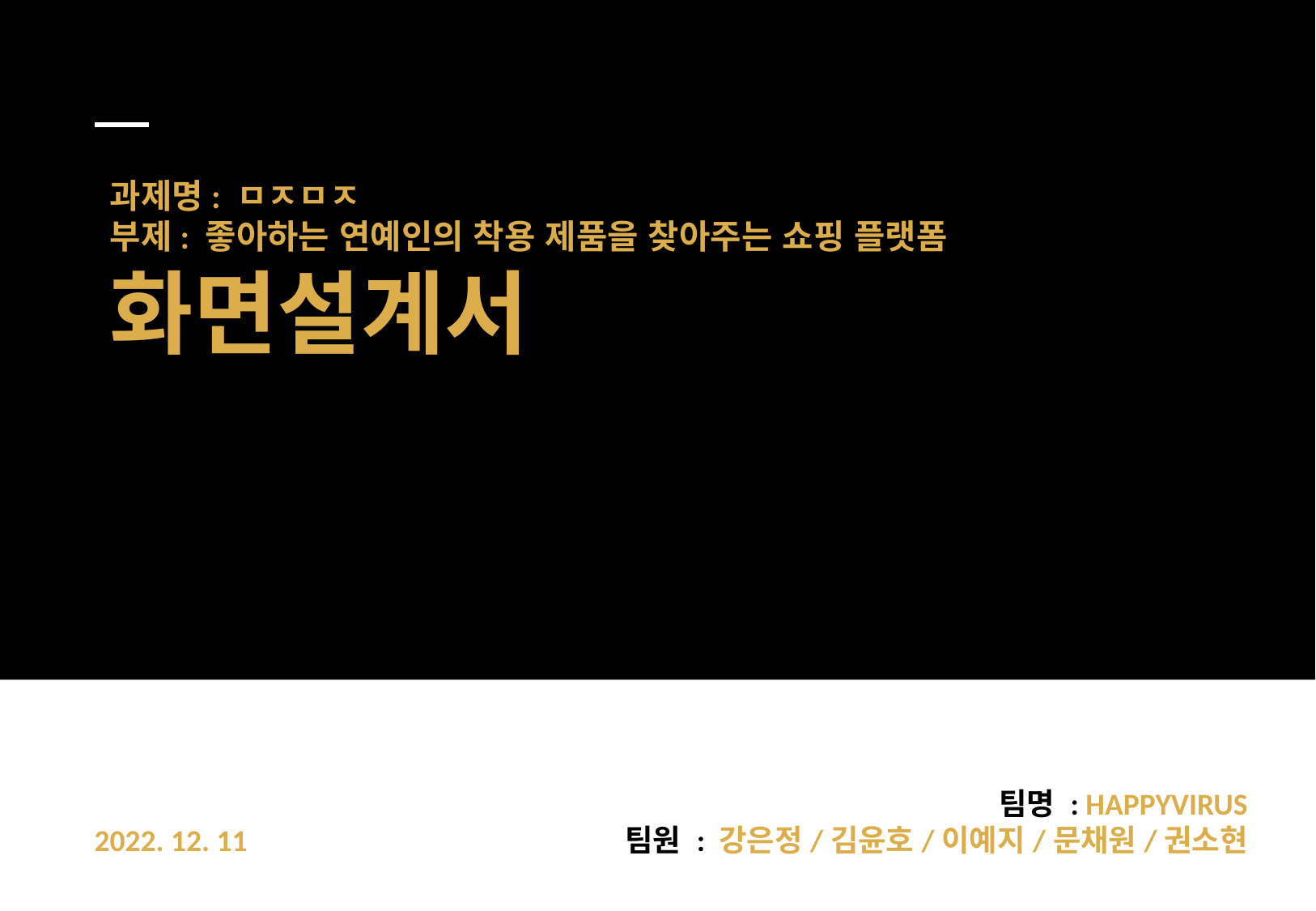

과제명: ㅁㅈㅁㅈ
부제: 좋아하는 연예인의 착용 제품을 찾아주는 쇼핑 플랫폼
화면설계서
팀명 : HAPPYVIRUS
팀원 : 강은정/김윤호/이예지/문채원/권소현
2022. 12. 11